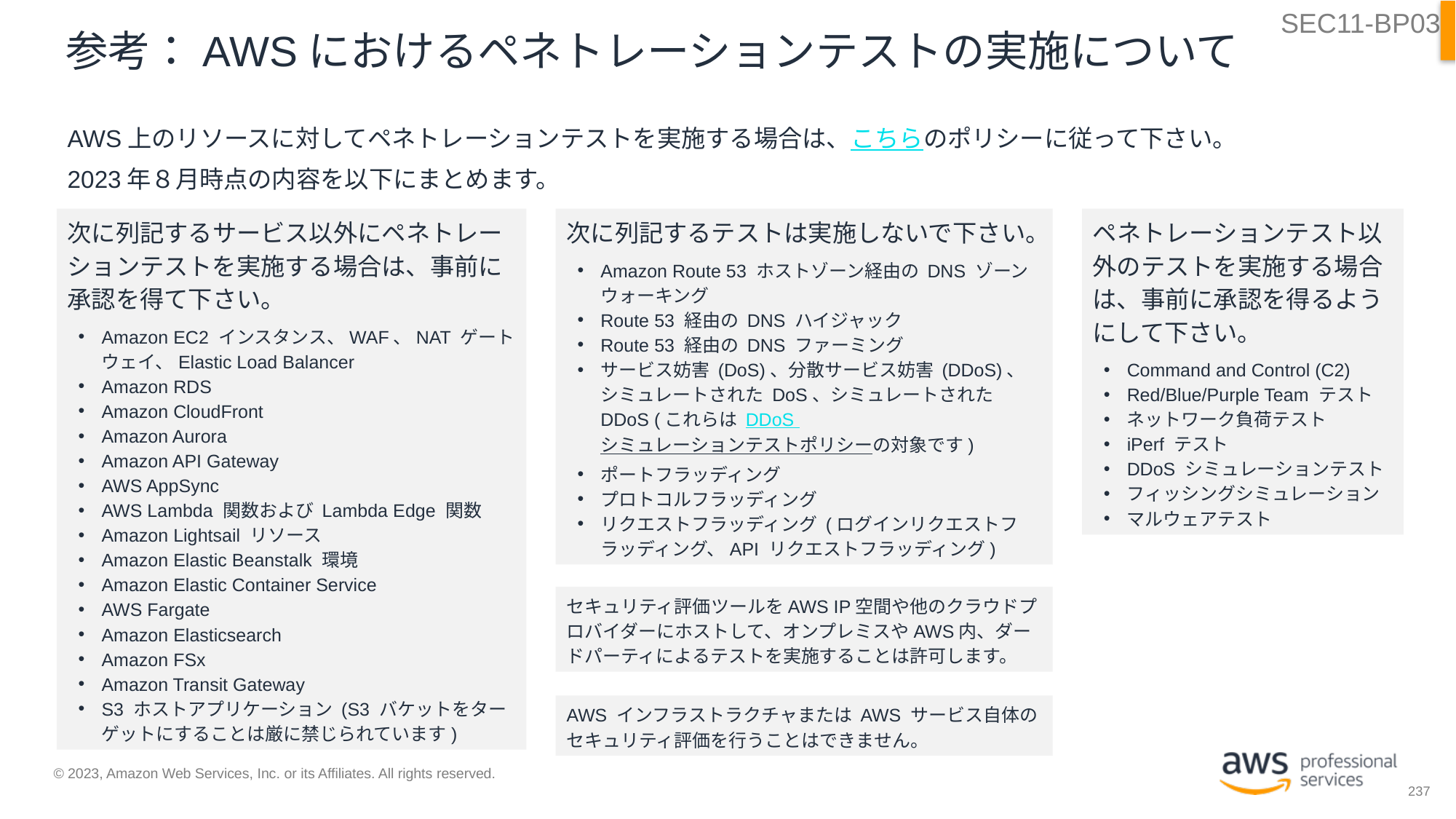

SEC11-BP03
8/11 追加
# 参考：AWSにおけるペネトレーションテストの実施について
AWS上のリソースに対してペネトレーションテストを実施する場合は、こちらのポリシーに従って下さい。
2023年８月時点の内容を以下にまとめます。
次に列記するサービス以外にペネトレーションテストを実施する場合は、事前に承認を得て下さい。
Amazon EC2 インスタンス、WAF、NAT ゲートウェイ、Elastic Load Balancer
Amazon RDS
Amazon CloudFront
Amazon Aurora
Amazon API Gateway
AWS AppSync
AWS Lambda 関数および Lambda Edge 関数
Amazon Lightsail リソース
Amazon Elastic Beanstalk 環境
Amazon Elastic Container Service
AWS Fargate
Amazon Elasticsearch
Amazon FSx
Amazon Transit Gateway
S3 ホストアプリケーション (S3 バケットをターゲットにすることは厳に禁じられています)
次に列記するテストは実施しないで下さい。
Amazon Route 53 ホストゾーン経由の DNS ゾーンウォーキング
Route 53 経由の DNS ハイジャック
Route 53 経由の DNS ファーミング
サービス妨害 (DoS)、分散サービス妨害 (DDoS)、シミュレートされた DoS、シミュレートされた DDoS (これらは DDoS シミュレーションテストポリシーの対象です)
ポートフラッディング
プロトコルフラッディング
リクエストフラッディング (ログインリクエストフラッディング、API リクエストフラッディング)
ペネトレーションテスト以外のテストを実施する場合は、事前に承認を得るようにして下さい。
Command and Control (C2)
Red/Blue/Purple Team テスト
ネットワーク負荷テスト
iPerf テスト
DDoS シミュレーションテスト
フィッシングシミュレーション
マルウェアテスト
セキュリティ評価ツールをAWS IP空間や他のクラウドプロバイダーにホストして、オンプレミスやAWS内、ダードパーティによるテストを実施することは許可します。
AWS インフラストラクチャまたは AWS サービス自体のセキュリティ評価を行うことはできません。